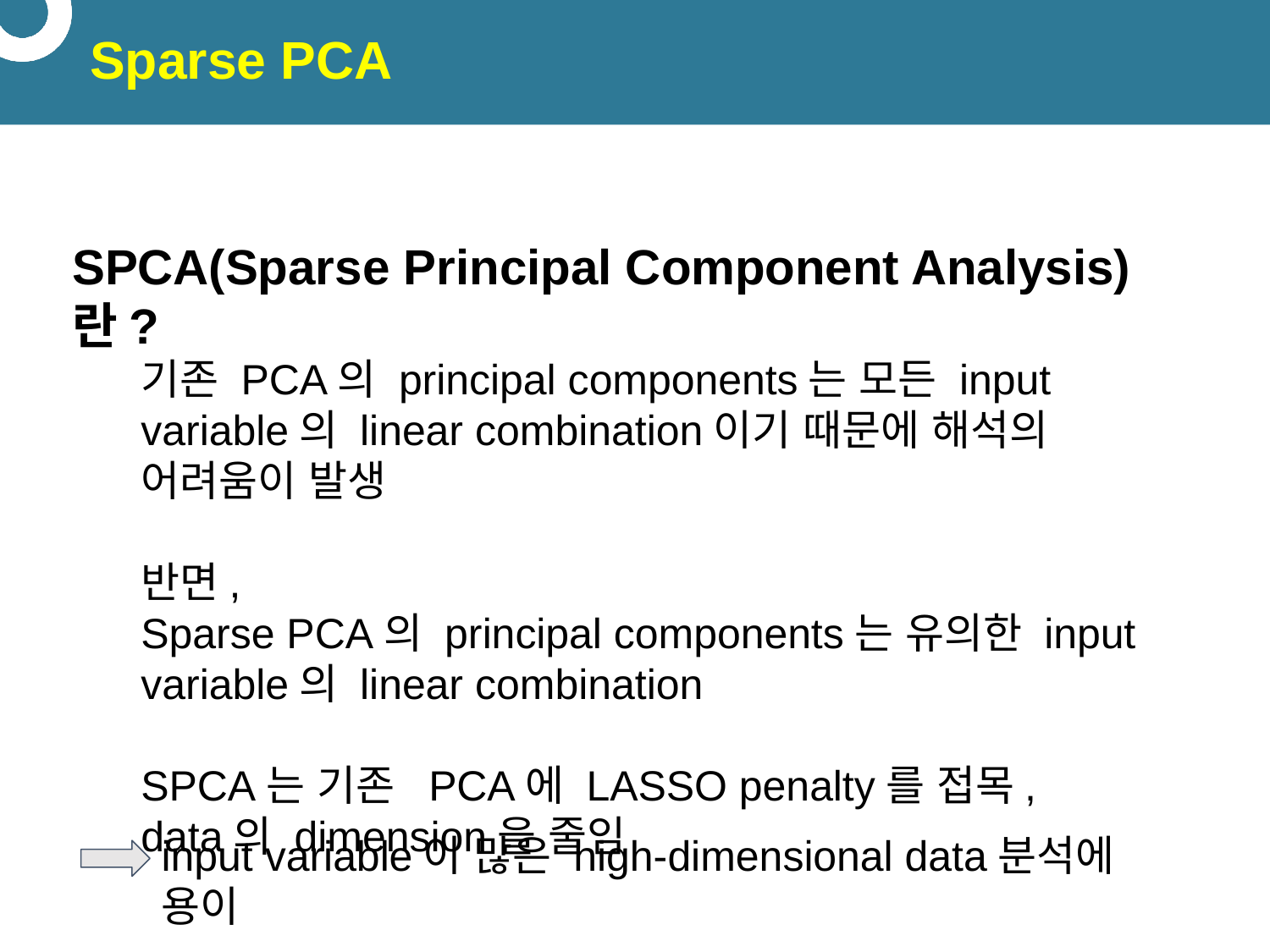

# Sparse PCA

SPCA(Sparse Principal Component Analysis)란?
기존 PCA의 principal components는 모든 input variable의 linear combination이기 때문에 해석의 어려움이 발생

반면,
Sparse PCA의 principal components는 유의한 input variable의 linear combination

SPCA는 기존  PCA에 LASSO penalty를 접목,
data의 dimension을 줄임

input variable이 많은 high-dimensional data분석에 용이